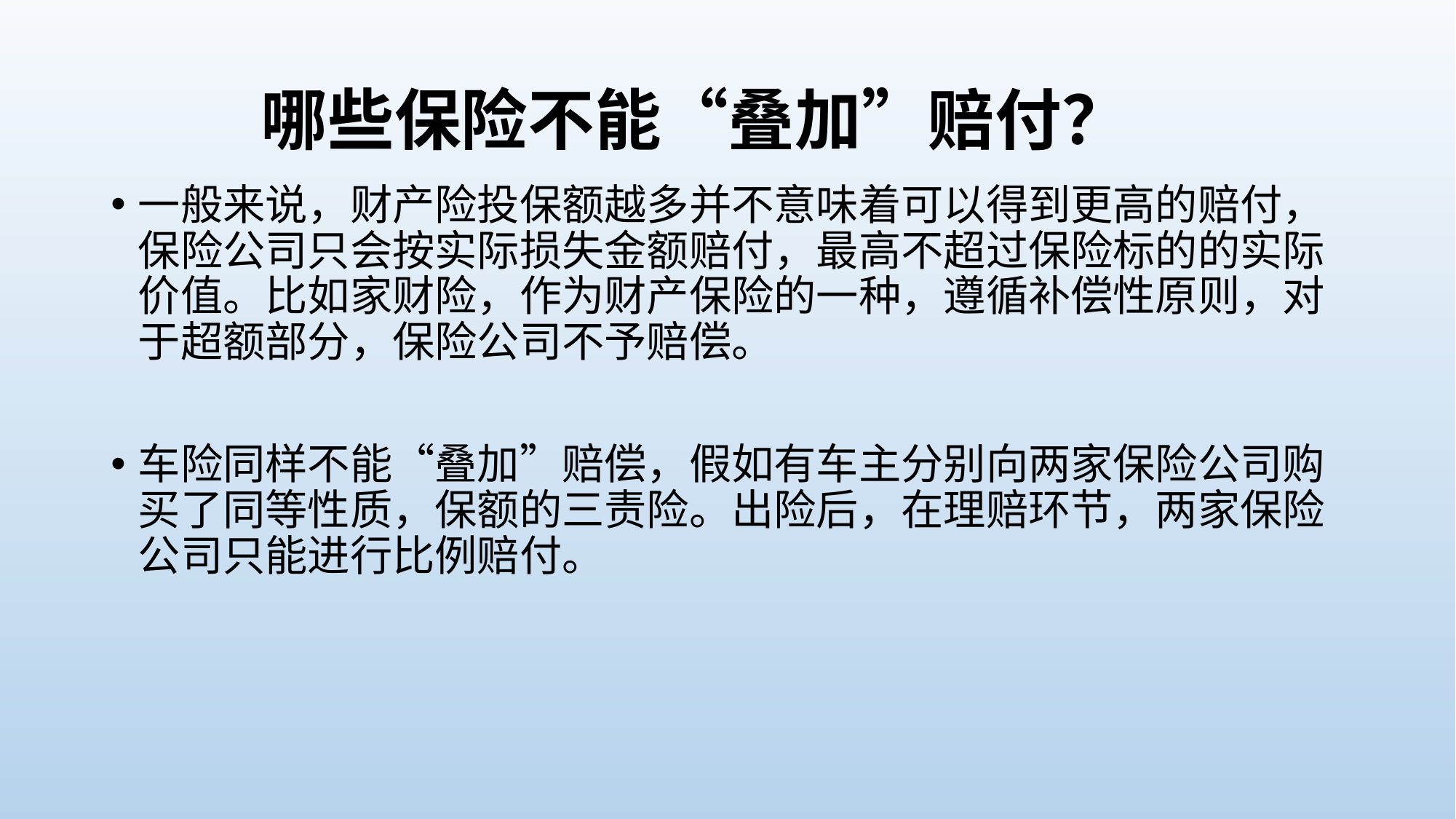

# 哪些保险不能“叠加”赔付？
一般来说，财产险投保额越多并不意味着可以得到更高的赔付，保险公司只会按实际损失金额赔付，最高不超过保险标的的实际价值。比如家财险，作为财产保险的一种，遵循补偿性原则，对于超额部分，保险公司不予赔偿。

车险同样不能“叠加”赔偿，假如有车主分别向两家保险公司购买了同等性质，保额的三责险。出险后，在理赔环节，两家保险公司只能进行比例赔付。